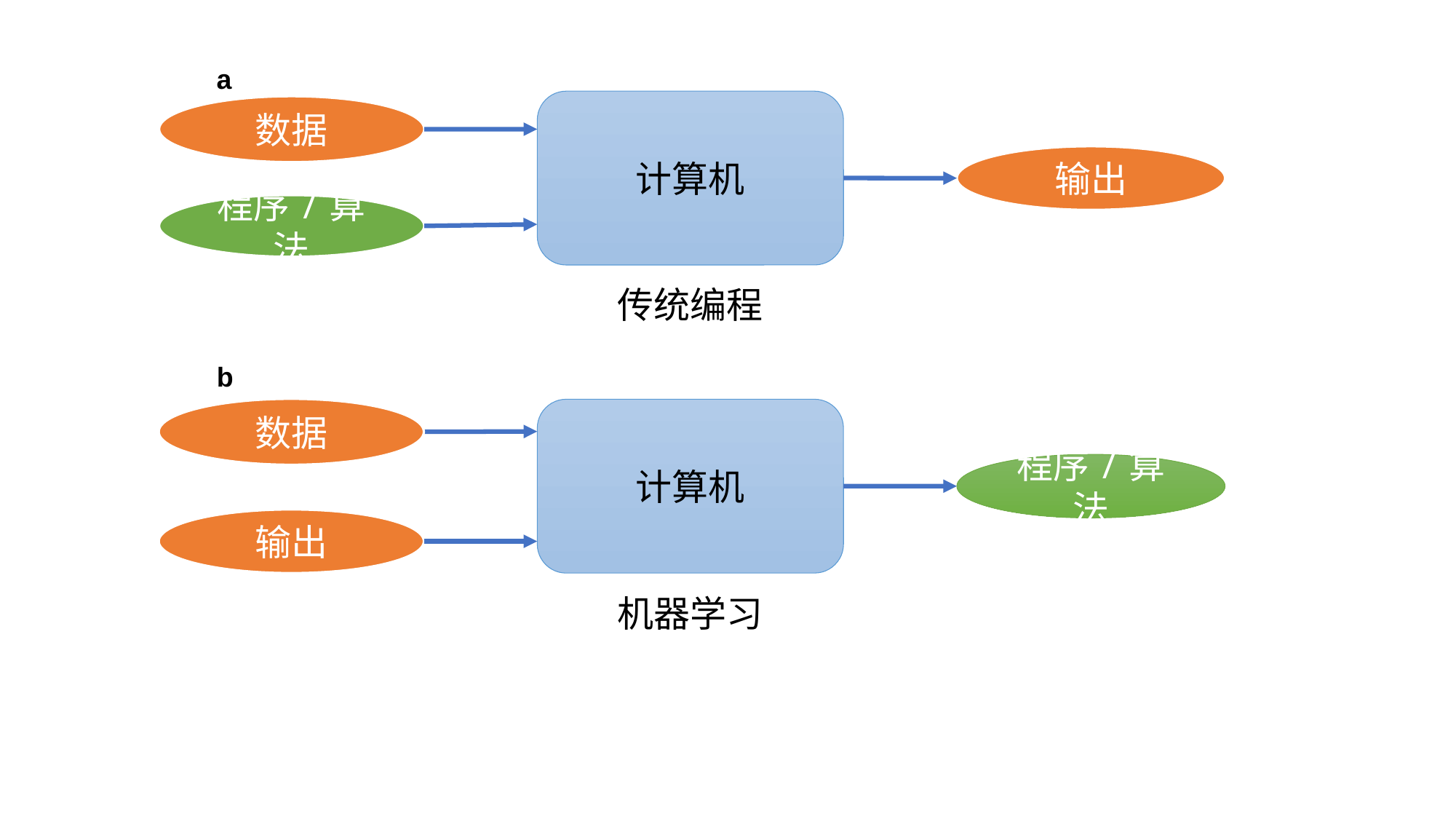

a
计算机
数据
输出
程序/算法
传统编程
b
数据
计算机
程序/算法
输出
机器学习